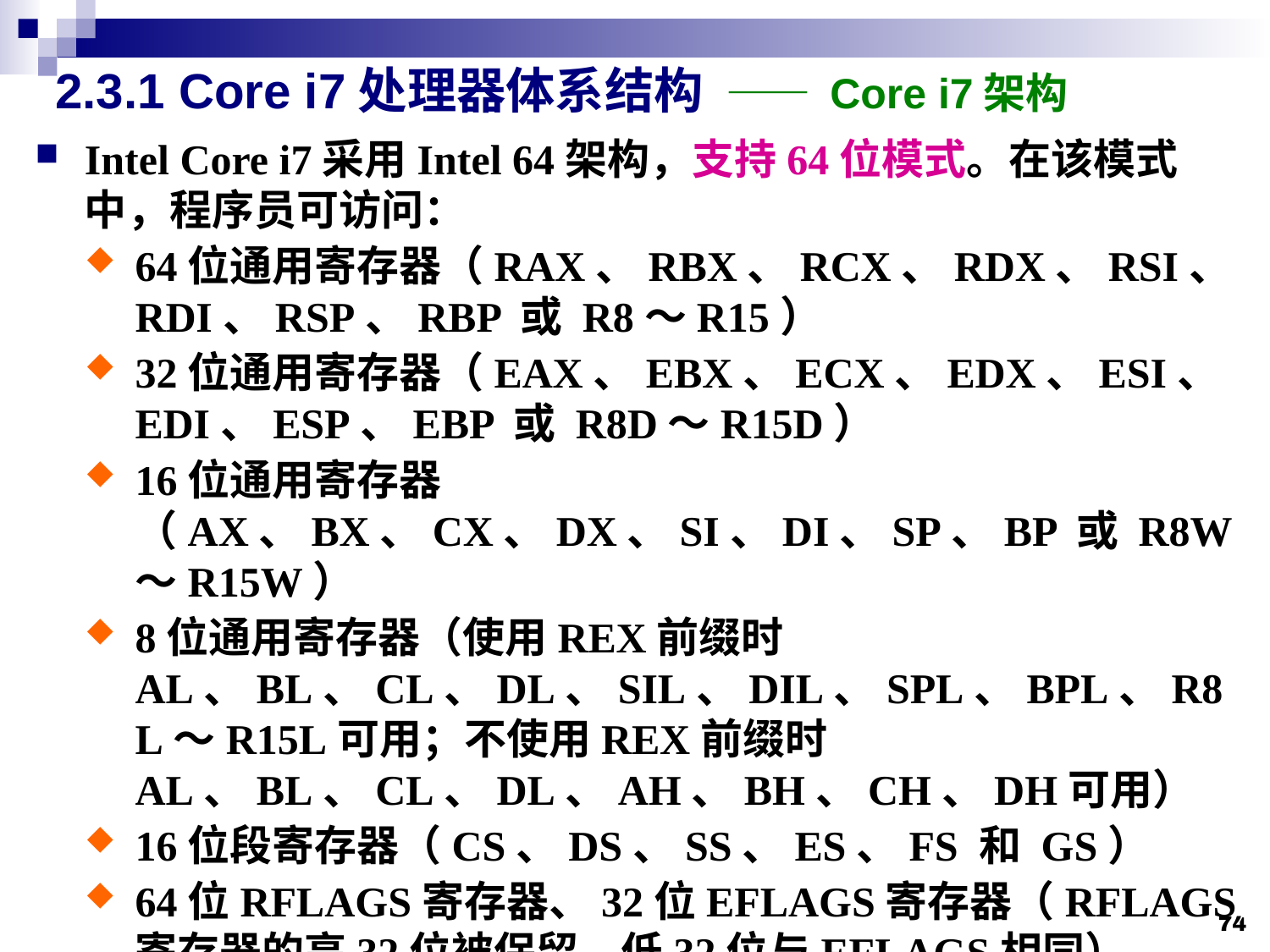

# 2.3.1 Core i7处理器体系结构  —— Core i7架构
Intel Core i7采用Intel 64架构，支持64位模式。在该模式中，程序员可访问：
64位通用寄存器（RAX、RBX、RCX、RDX、RSI、RDI、RSP、RBP 或 R8～R15）
32位通用寄存器（EAX、EBX、ECX、EDX、ESI、EDI、ESP、EBP 或 R8D～R15D）
16位通用寄存器（AX、BX、CX、DX、SI、DI、SP、BP 或 R8W～R15W）
8位通用寄存器（使用REX前缀时AL、BL、CL、DL、SIL、DIL、SPL、BPL、R8L～R15L可用；不使用REX前缀时AL、BL、CL、DL、AH、BH、CH、DH可用）
16位段寄存器（CS、DS、SS、ES、FS 和 GS）
64位RFLAGS寄存器、32位EFLAGS寄存器（RFLAGS寄存器的高32位被保留，低32位与EFLAGS相同）
74